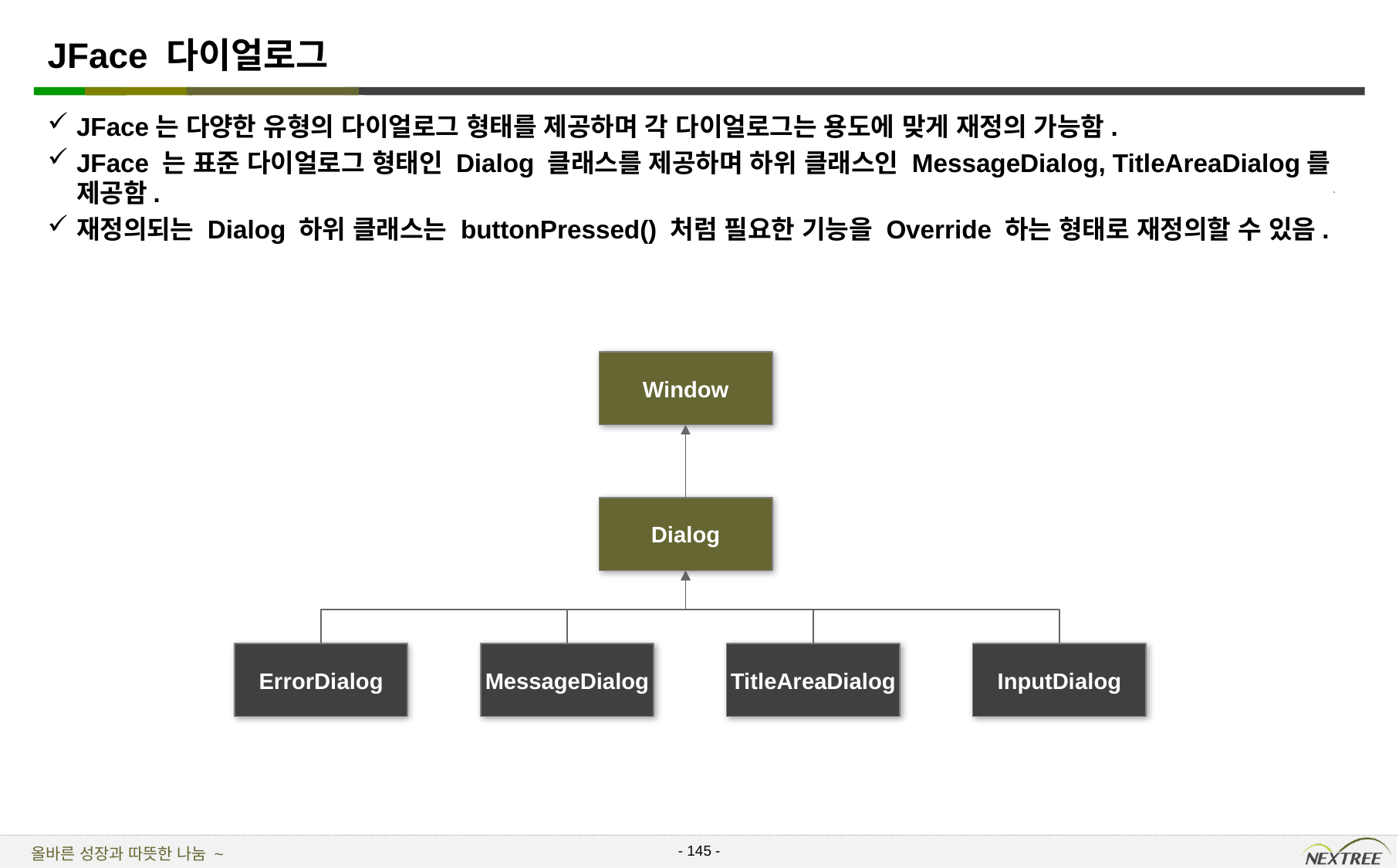

# JFace 다이얼로그
JFace는 다양한 유형의 다이얼로그 형태를 제공하며 각 다이얼로그는 용도에 맞게 재정의 가능함.
JFace 는 표준 다이얼로그 형태인 Dialog 클래스를 제공하며 하위 클래스인 MessageDialog, TitleAreaDialog를 제공함.
재정의되는 Dialog 하위 클래스는 buttonPressed() 처럼 필요한 기능을 Override 하는 형태로 재정의할 수 있음.
Window
Dialog
ErrorDialog
TitleAreaDialog
InputDialog
MessageDialog